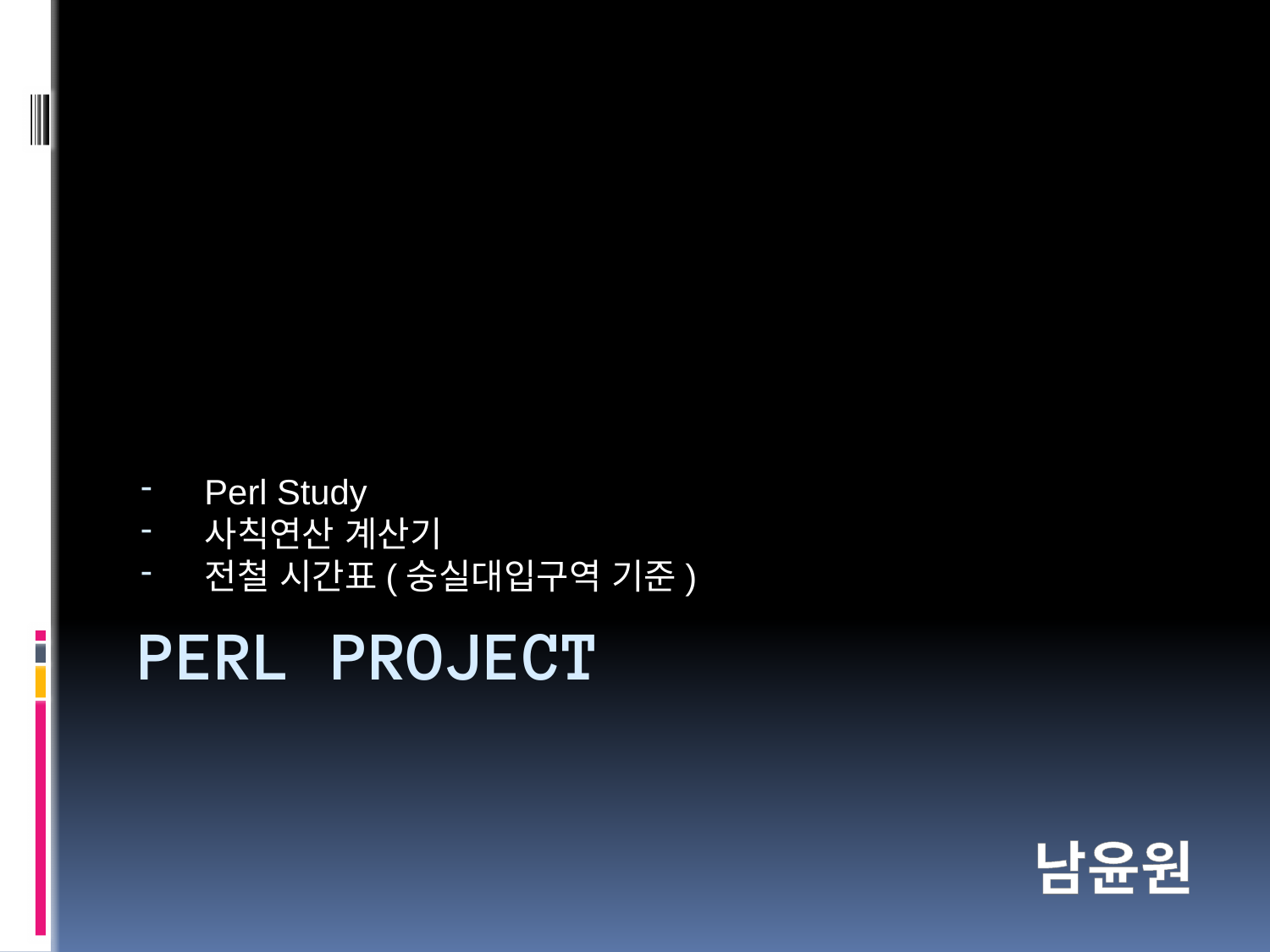

Perl Study
사칙연산 계산기
전철 시간표(숭실대입구역 기준)
# Perl Project
남윤원